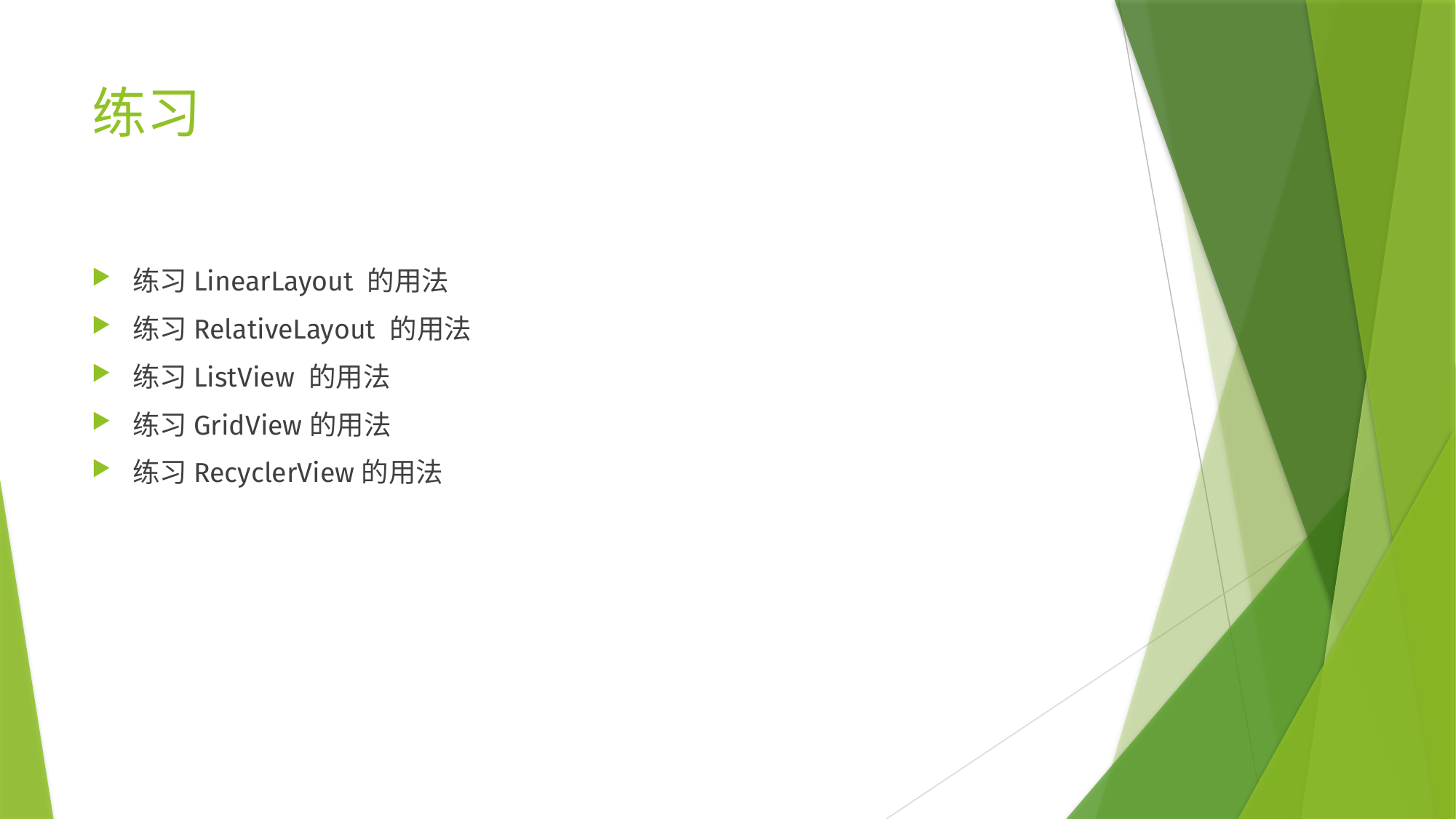

# 练习
练习LinearLayout 的用法
练习RelativeLayout 的用法
练习ListView 的用法
练习GridView的用法
练习RecyclerView的用法